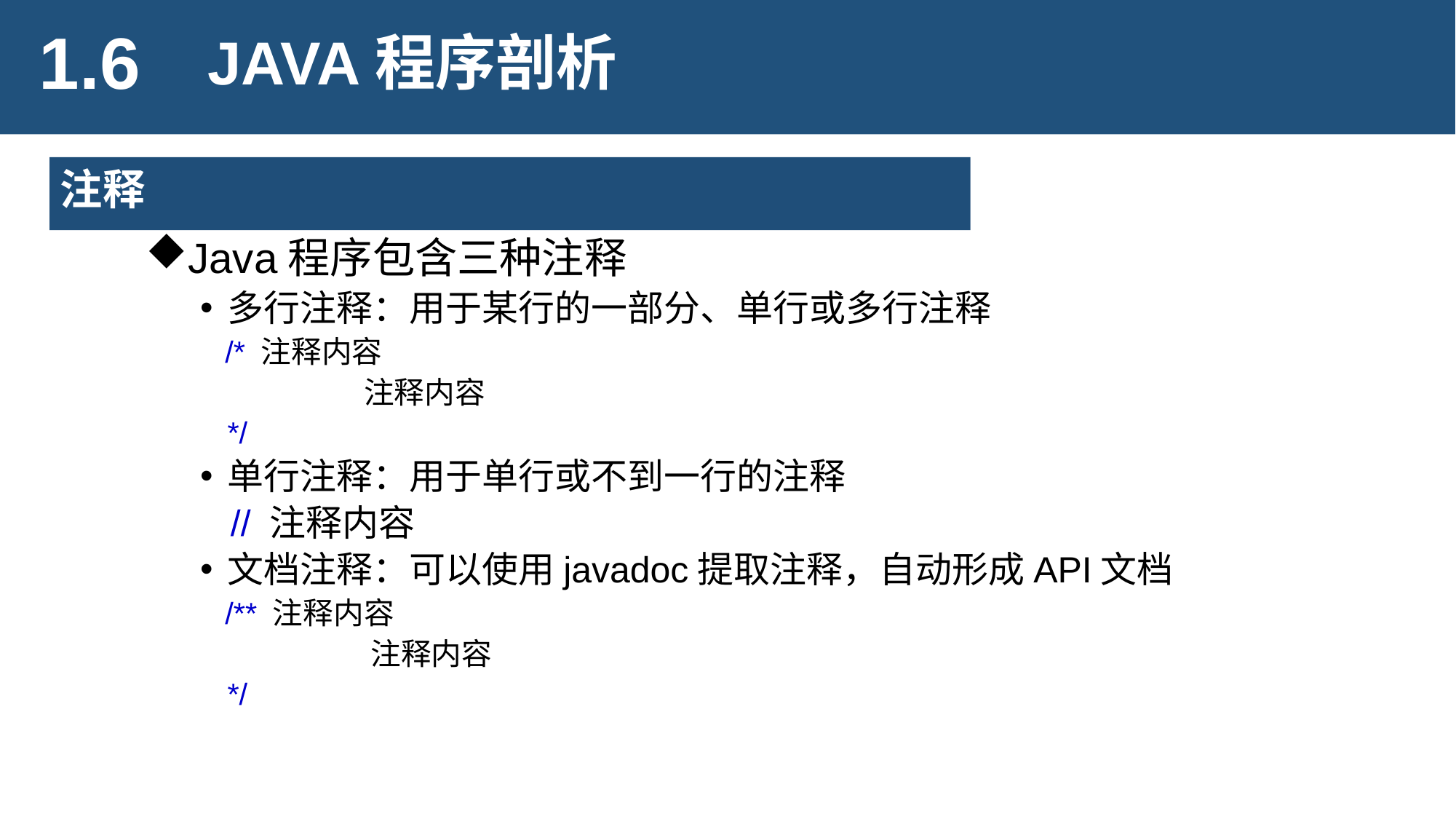

1.6
JAVA程序剖析
注释
Java程序包含三种注释
多行注释：用于某行的一部分、单行或多行注释
   /* 注释内容
		   注释内容
	*/
单行注释：用于单行或不到一行的注释
   // 注释内容
文档注释：可以使用javadoc提取注释，自动形成API文档
   /** 注释内容
		    注释内容
	*/